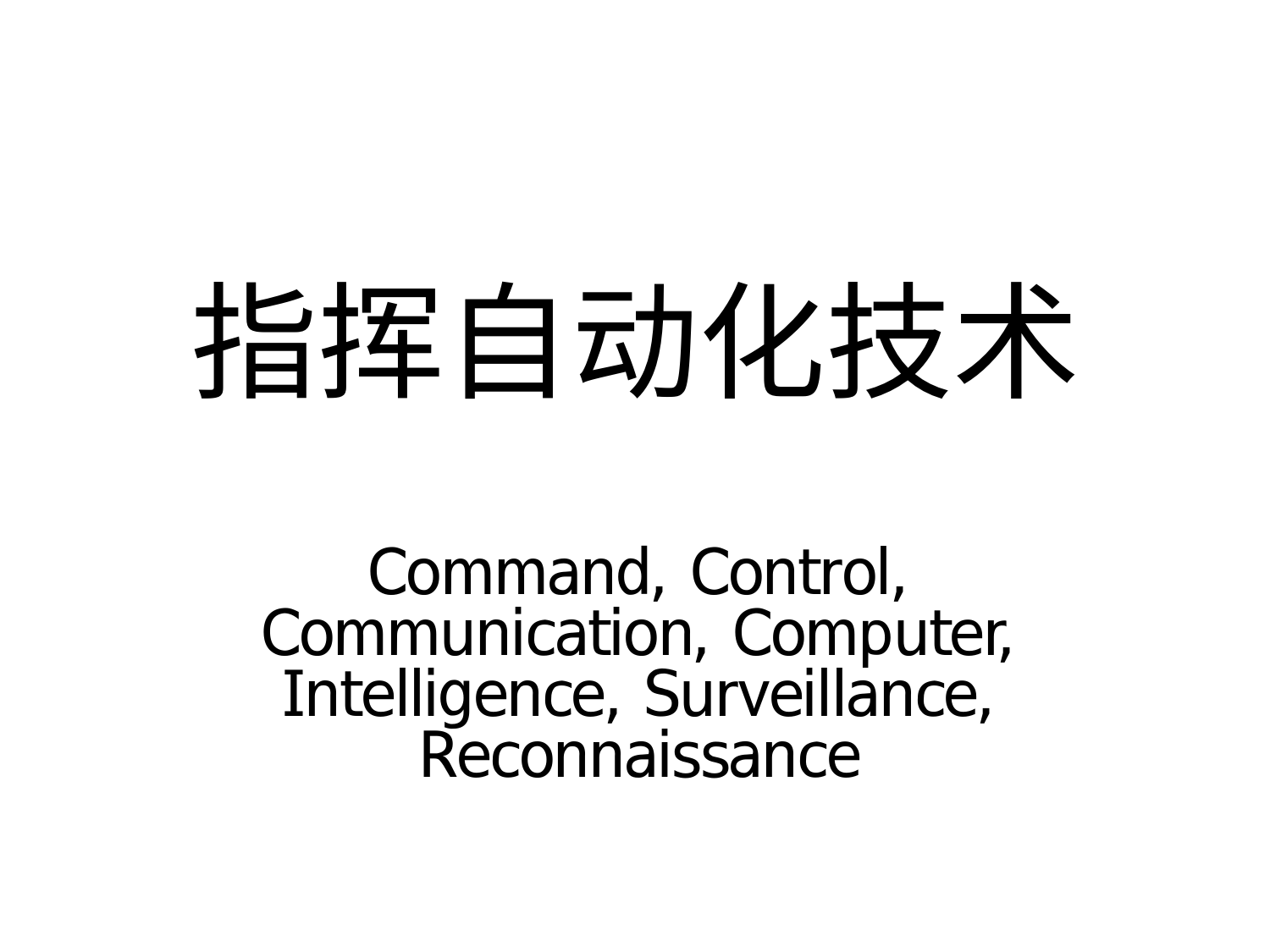

# 指挥自动化技术
Command, Control, Communication, Computer, Intelligence, Surveillance, Reconnaissance